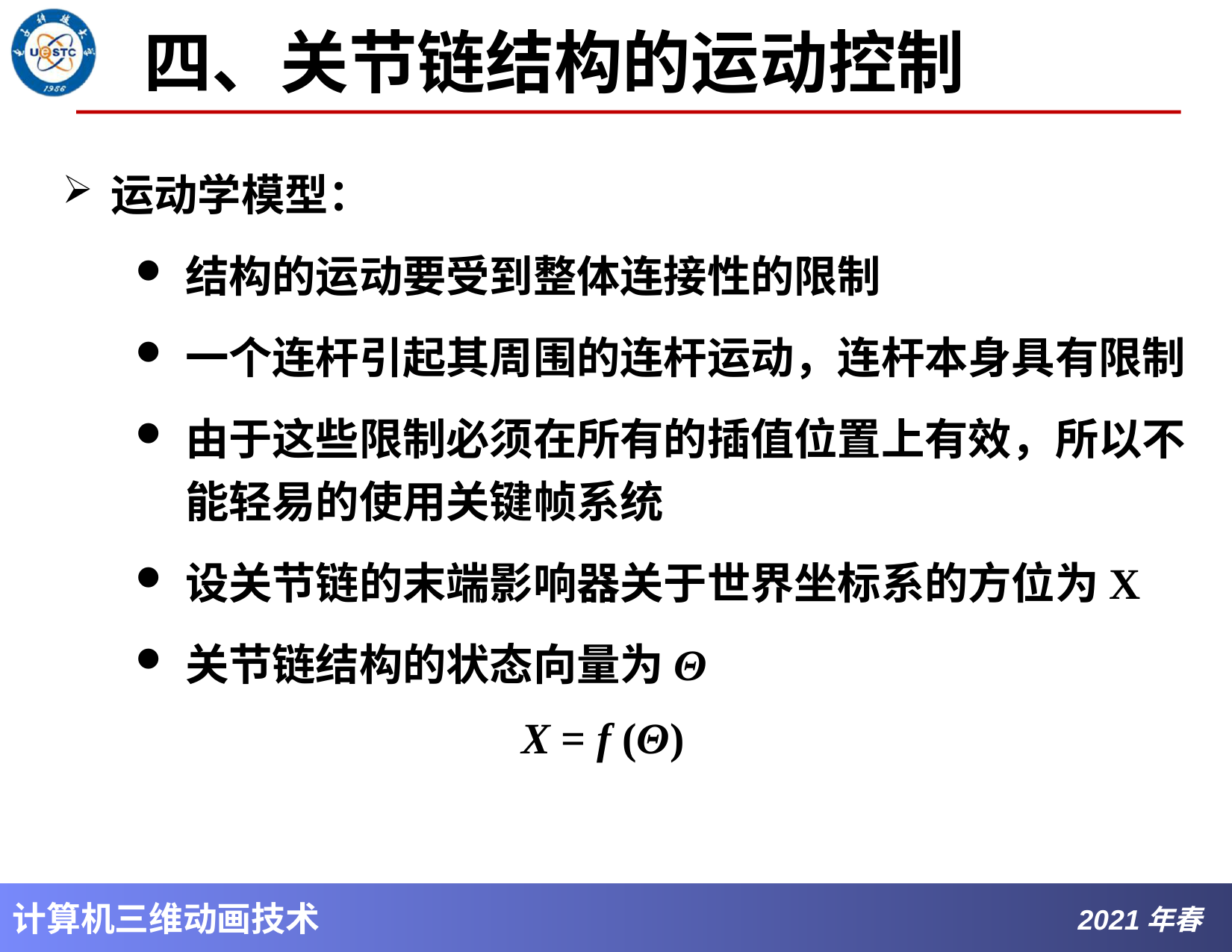

# 四、关节链结构的运动控制
运动学模型：
结构的运动要受到整体连接性的限制
一个连杆引起其周围的连杆运动，连杆本身具有限制
由于这些限制必须在所有的插值位置上有效，所以不能轻易的使用关键帧系统
设关节链的末端影响器关于世界坐标系的方位为X
关节链结构的状态向量为Θ
				X = f (Θ)